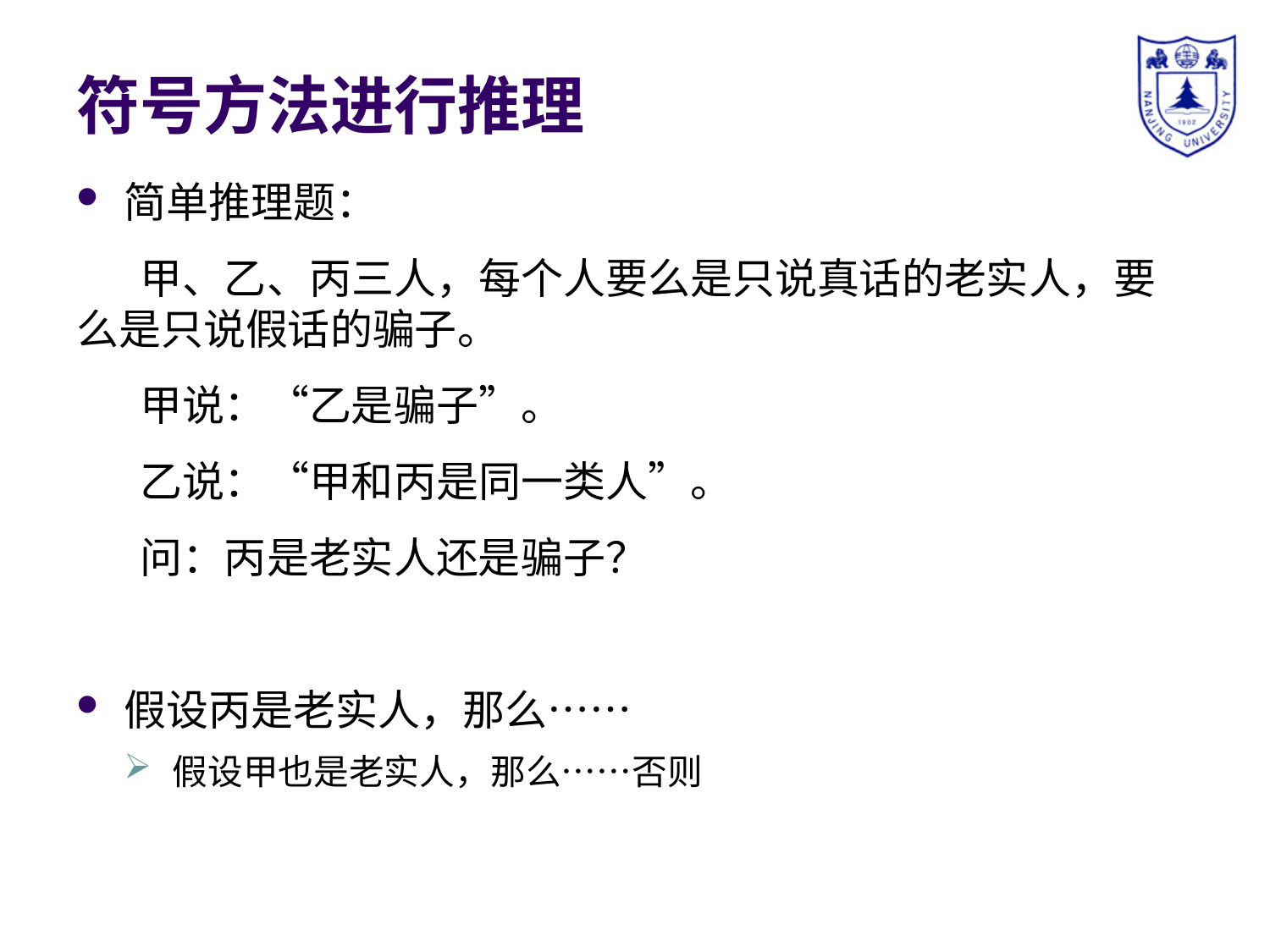

# 符号方法进行推理
简单推理题：
甲、乙、丙三人，每个人要么是只说真话的老实人，要么是只说假话的骗子。
甲说：“乙是骗子”。
乙说：“甲和丙是同一类人”。
问：丙是老实人还是骗子？

假设丙是老实人，那么……
假设甲也是老实人，那么……否则

39